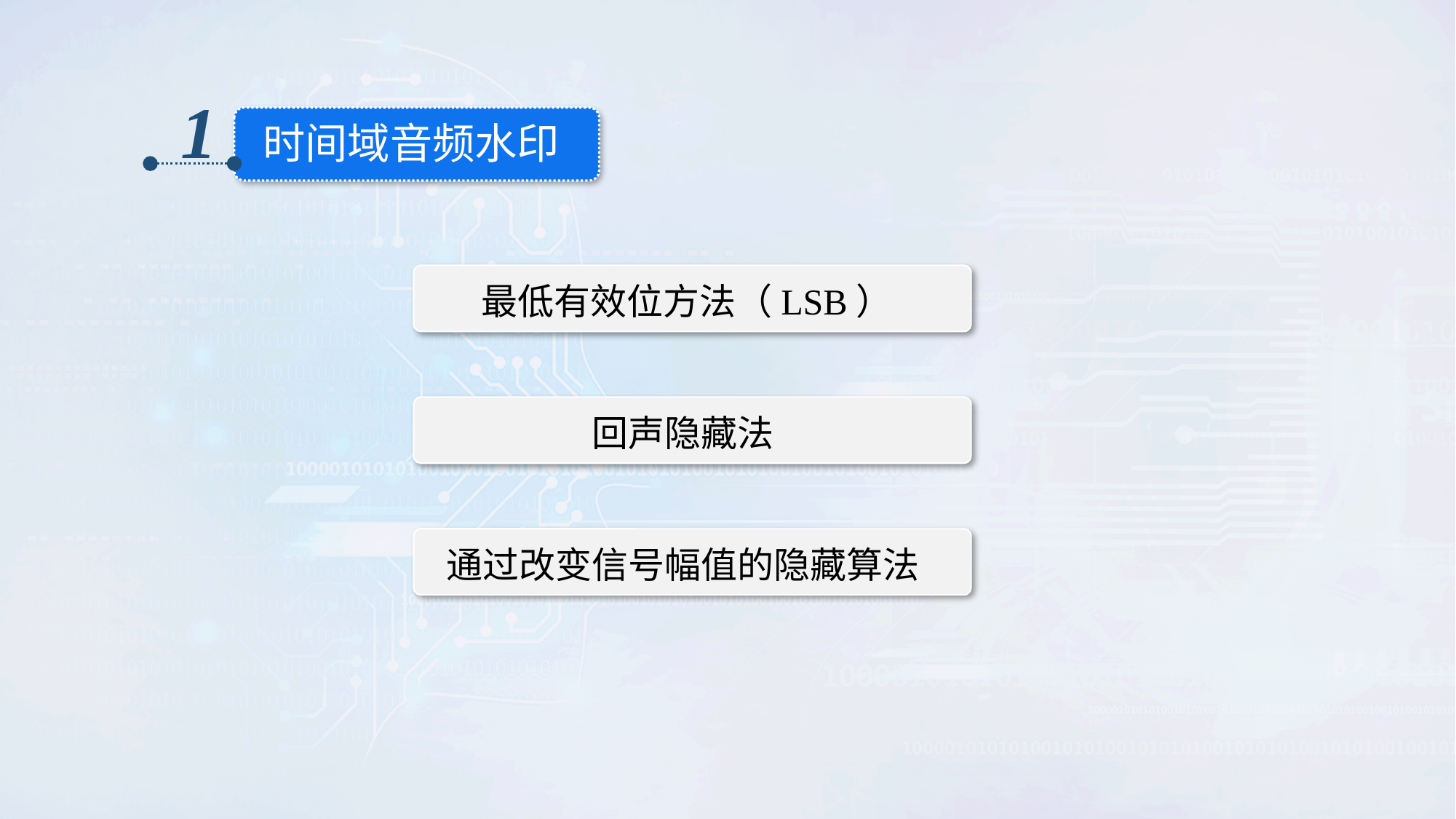

1

时间域音频水印

最低有效位方法（LSB）

回声隐藏法

通过改变信号幅值的隐藏算法